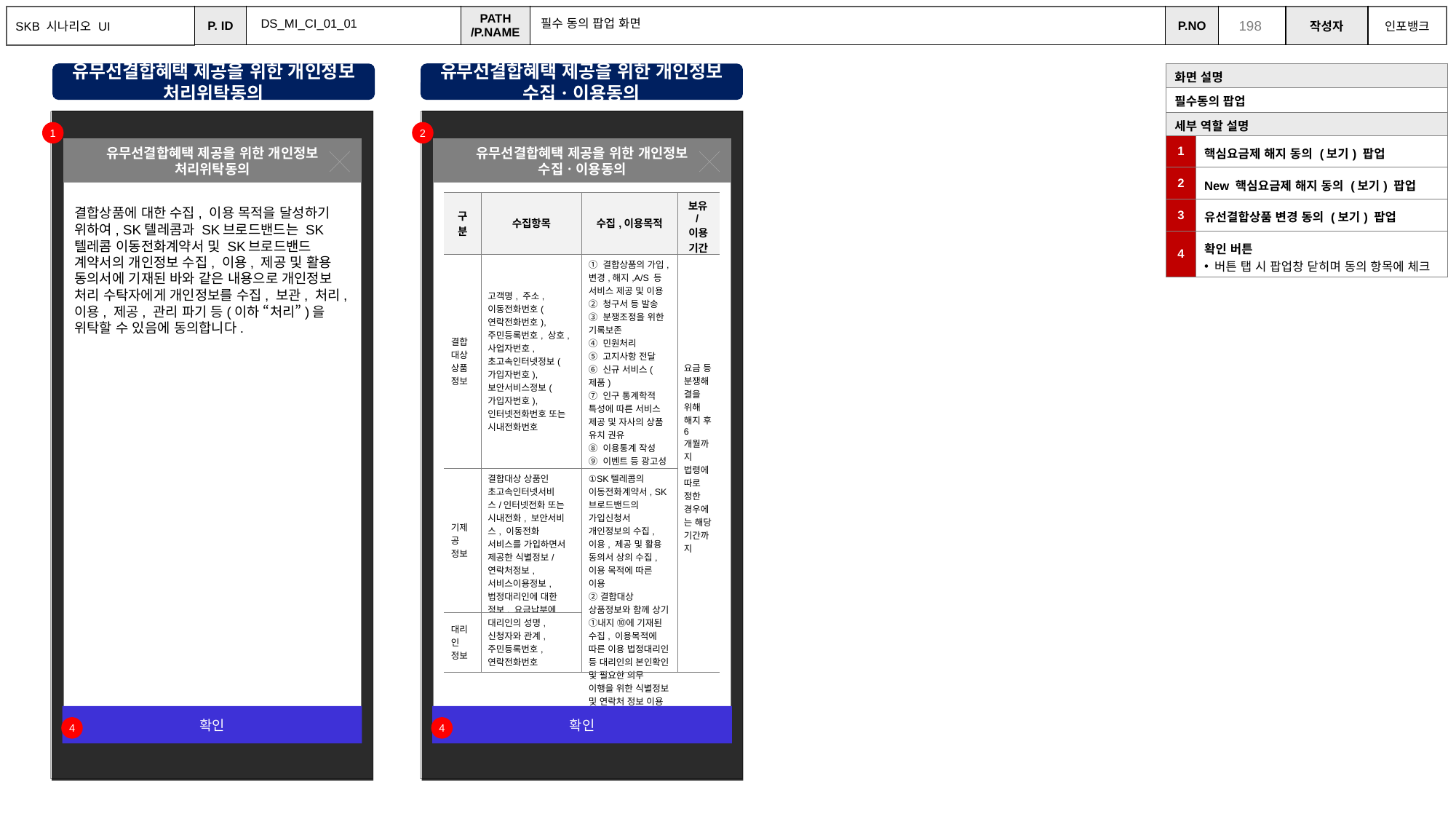

DS_MI_CI_01_01
필수 동의 팝업 화면
유무선결합혜택 제공을 위한 개인정보 처리위탁동의
유무선결합혜택 제공을 위한 개인정보 수집ㆍ이용동의
| 화면 설명 |  |
| --- | --- |
| 필수동의 팝업 |  |
| 세부 역할 설명 |  |
| 1 | 핵심요금제 해지 동의 (보기) 팝업 |
| 2 | New 핵심요금제 해지 동의 (보기) 팝업 |
| 3 | 유선결합상품 변경 동의 (보기) 팝업 |
| 4 | 확인 버튼 버튼 탭 시 팝업창 닫히며 동의 항목에 체크 |
핵심요금제 해지 동의
핵심요금제 해지 동의
1
2
유무선결합혜택 제공을 위한 개인정보 처리위탁동의
유무선결합혜택 제공을 위한 개인정보 수집ㆍ이용동의
핵심요금제 해지 동의
핵심요금제 해지 동의
| 구분 | 수집항목 | 수집,이용목적 | 보유/이용기간 |
| --- | --- | --- | --- |
| 결합대상 상품정보 | 고객명, 주소, 이동전화번호(연락전화번호), 주민등록번호, 상호, 사업자번호, 초고속인터넷정보(가입자번호), 보안서비스정보(가입자번호), 인터넷전화번호 또는 시내전화번호 | ① 결합상품의 가입,변경,해지,A/S 등 서비스 제공 및 이용 ② 청구서 등 발송 ③ 분쟁조정을 위한 기록보존 ④ 민원처리 ⑤ 고지사항 전달 ⑥ 신규 서비스(제품) ⑦ 인구 통계학적 특성에 따른 서비스 제공 및 자사의 상품 유치 권유 ⑧ 이용통계 작성 ⑨ 이벤트 등 광고성 정보 전달 ⑩ 요금결제, 요금추심 등에 이용 | 요금 등 분쟁해결을 위해 해지 후 6개월까지 법령에 따로 정한 경우에는 해당 기간까지 |
| 기제공 정보 | 결합대상 상품인 초고속인터넷서비스/인터넷전화 또는 시내전화, 보안서비스, 이동전화 서비스를 가입하면서 제공한 식별정보/연락처정보, 서비스이용정보, 법정대리인에 대한 정보, 요금납부에 필요한 정보 | ①SK텔레콤의 이동전화계약서, SK브로드밴드의 가입신청서 개인정보의 수집, 이용, 제공 및 활용 동의서 상의 수집, 이용 목적에 따른 이용 ②결합대상 상품정보와 함께 상기 ①내지 ⑩에 기재된 수집, 이용목적에 따른 이용 법정대리인 등 대리인의 본인확인 및 필요한 의무 이행을 위한 식별정보 및 연락처 정보 이용 |  |
| 대리인 정보 | 대리인의 성명, 신청자와 관계, 주민등록번호, 연락전화번호 |  |  |
결합상품에 대한 수집, 이용 목적을 달성하기 위하여, SK텔레콤과 SK브로드밴드는 SK텔레콤 이동전화계약서 및 SK브로드밴드 계약서의 개인정보 수집, 이용, 제공 및 활용 동의서에 기재된 바와 같은 내용으로 개인정보 처리 수탁자에게 개인정보를 수집, 보관, 처리, 이용, 제공, 관리 파기 등(이하 “처리”)을 위탁할 수 있음에 동의합니다.

확인
확인
4
4